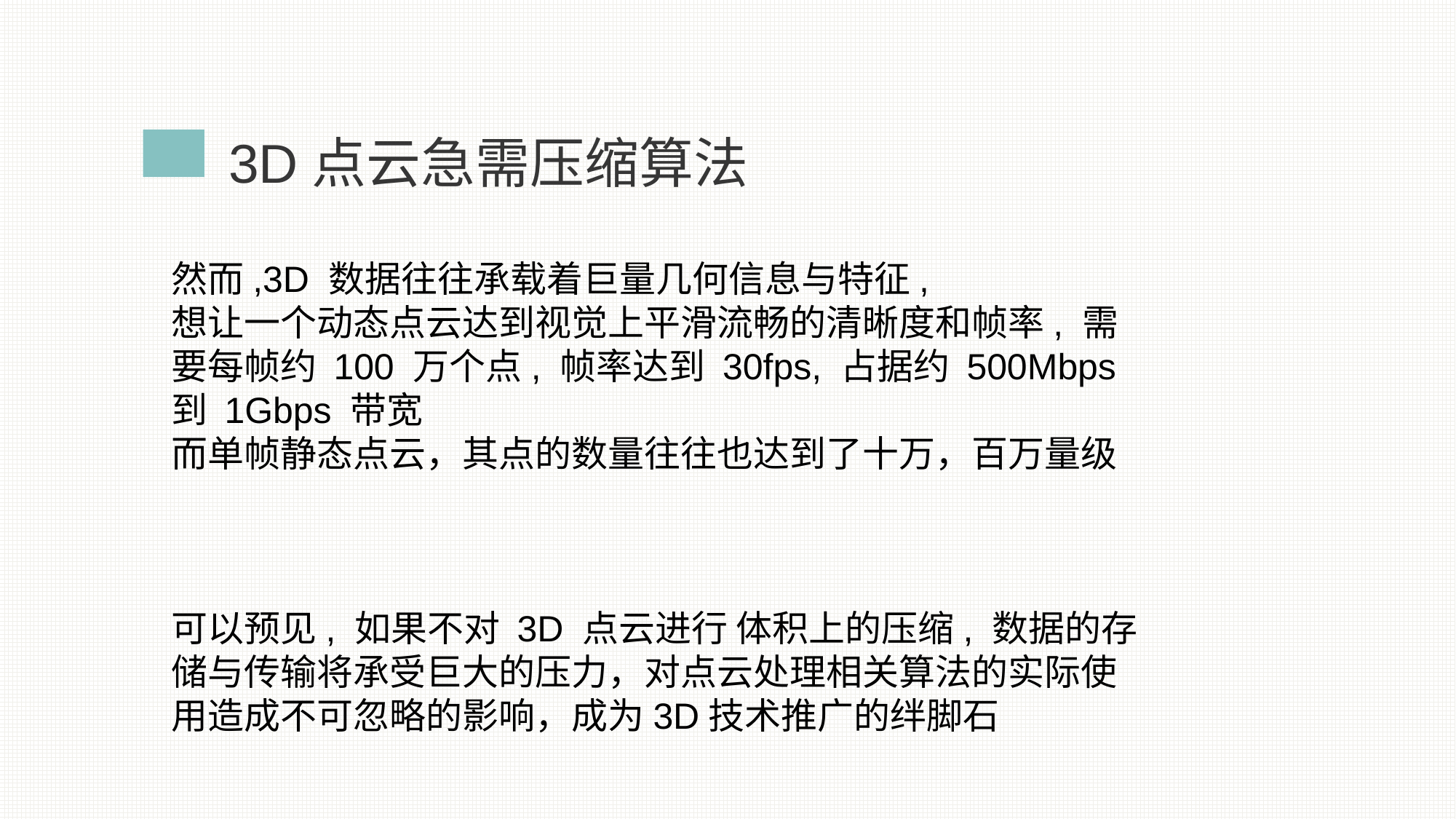

3D点云急需压缩算法

然而,3D 数据往往承载着巨量几何信息与特征,
想让一个动态点云达到视觉上平滑流畅的清晰度和帧率, 需要每帧约 100 万个点, 帧率达到 30fps, 占据约 500Mbps 到 1Gbps 带宽
而单帧静态点云，其点的数量往往也达到了十万，百万量级

可以预见, 如果不对 3D 点云进行 体积上的压缩, 数据的存储与传输将承受巨大的压力，对点云处理相关算法的实际使用造成不可忽略的影响，成为3D技术推广的绊脚石